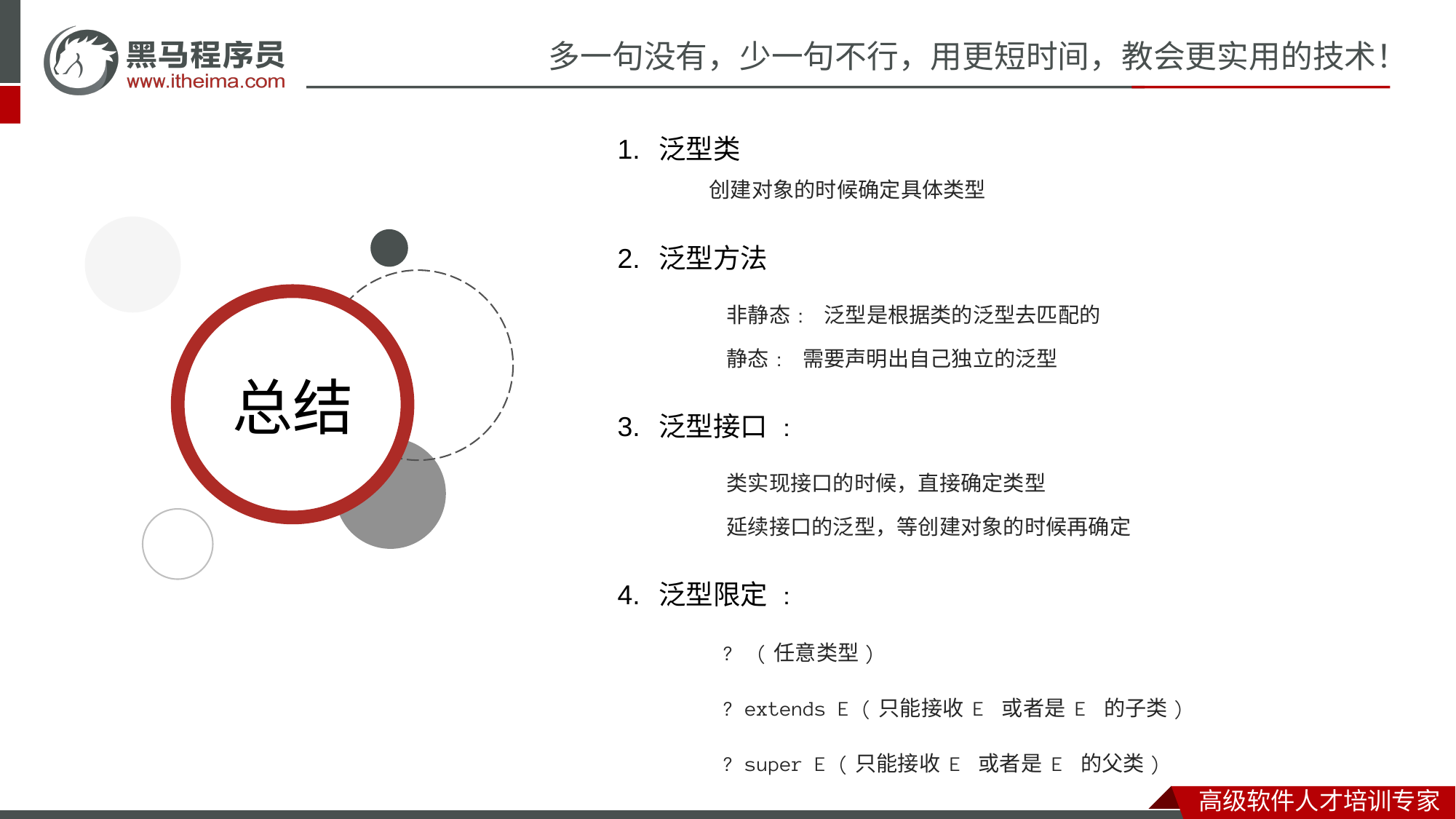

泛型类
  创建对象的时候确定具体类型
泛型方法
	非静态: 泛型是根据类的泛型去匹配的
	静态: 需要声明出自己独立的泛型
泛型接口 :
	类实现接口的时候，直接确定类型
	延续接口的泛型，等创建对象的时候再确定
泛型限定 :
?  (任意类型)
? extends E (只能接收 E 或者是 E 的子类)
? super E (只能接收 E 或者是 E 的父类)